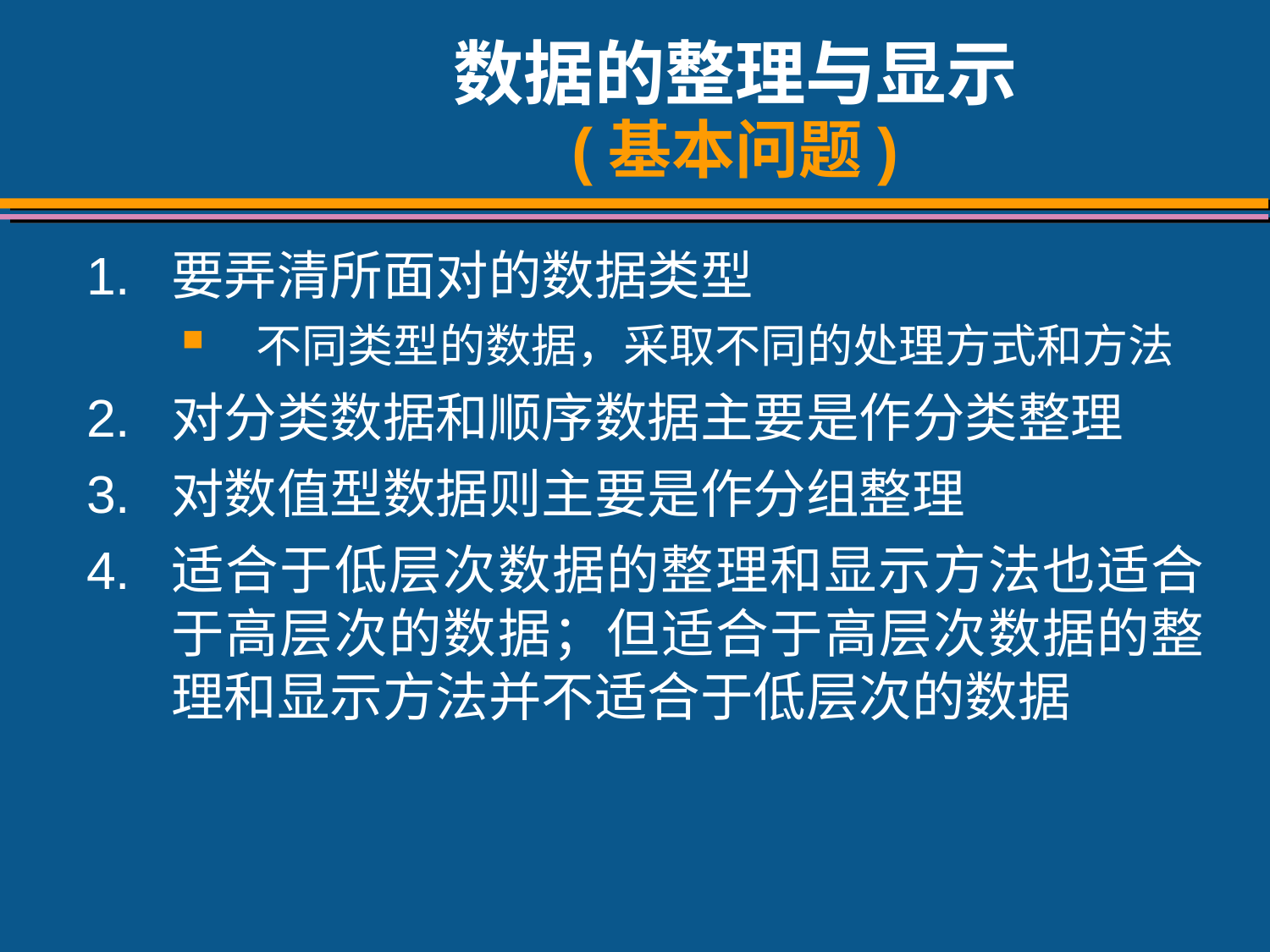

# 数据的整理与显示 (基本问题)
要弄清所面对的数据类型
不同类型的数据，采取不同的处理方式和方法
对分类数据和顺序数据主要是作分类整理
对数值型数据则主要是作分组整理
适合于低层次数据的整理和显示方法也适合于高层次的数据；但适合于高层次数据的整理和显示方法并不适合于低层次的数据